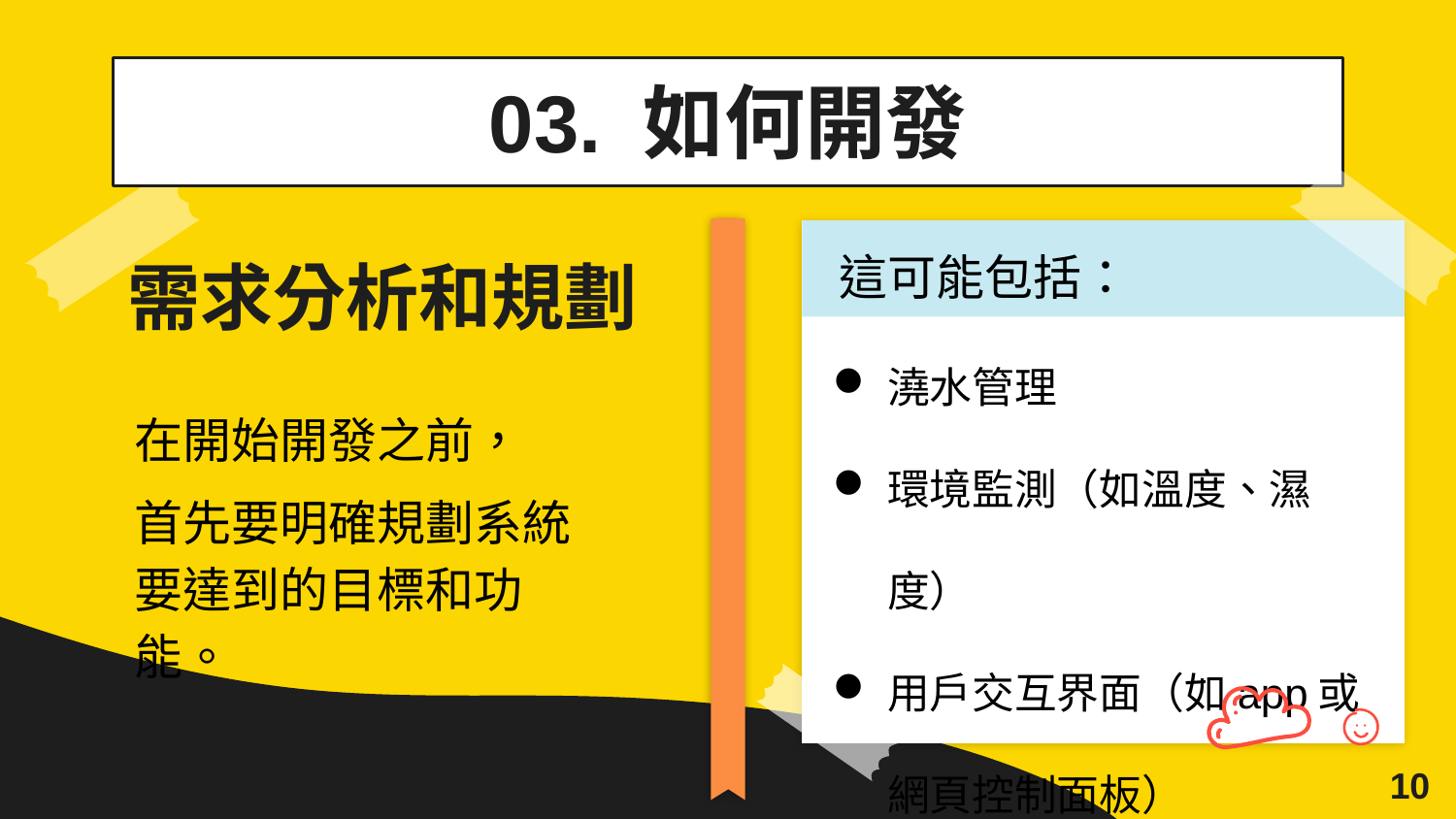

03. 如何開發

這可能包括：
# 需求分析和規劃
澆水管理
環境監測（如溫度、濕度）
用戶交互界面（如app或網頁控制面板）
在開始開發之前，
首先要明確規劃系統要達到的目標和功能。

10